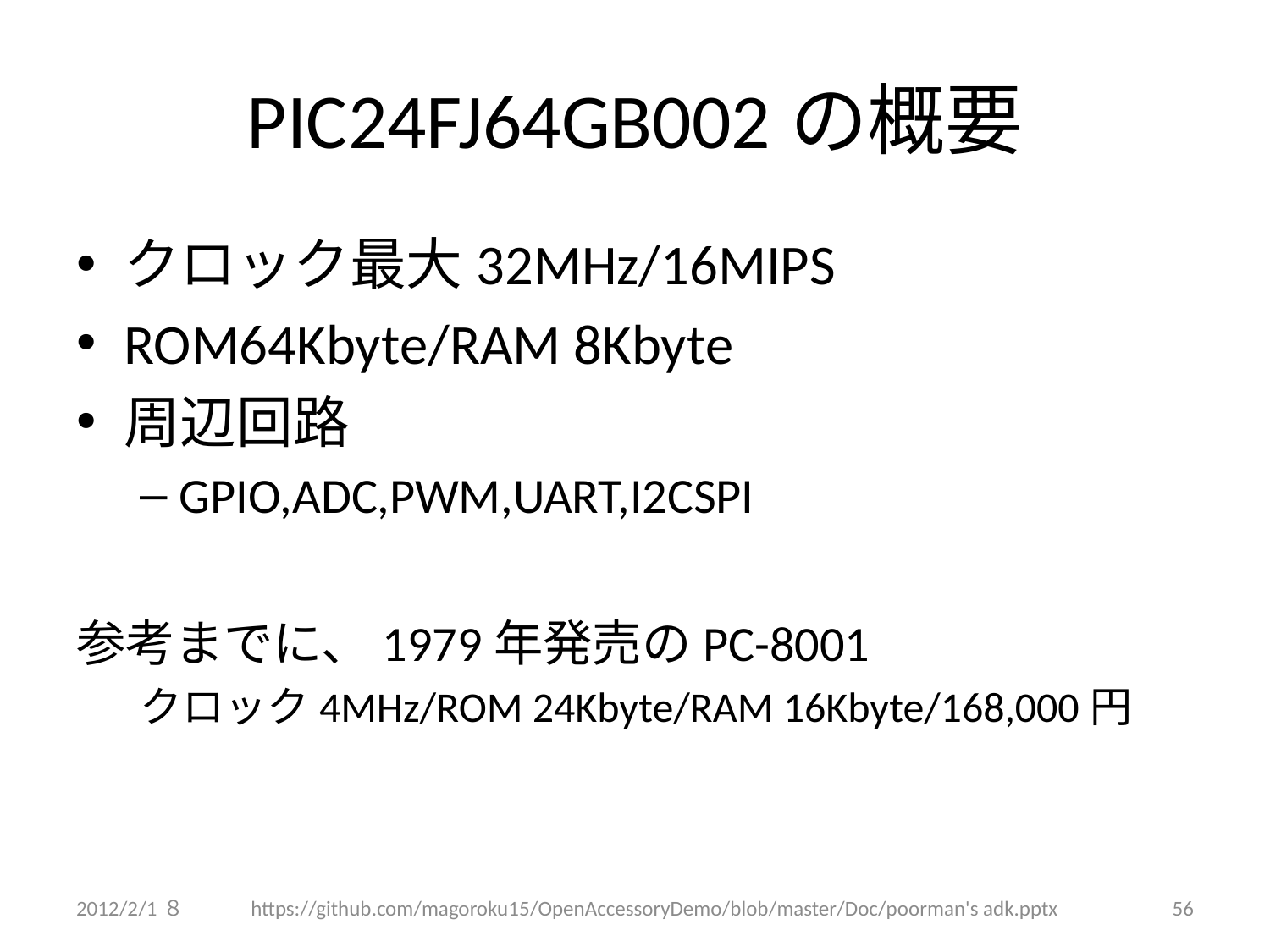

# PIC24FJ64GB002の概要
クロック最大32MHz/16MIPS
ROM64Kbyte/RAM 8Kbyte
周辺回路
GPIO,ADC,PWM,UART,I2CSPI

参考までに、1979年発売のPC-8001
クロック4MHz/ROM 24Kbyte/RAM 16Kbyte/168,000円

2012/2/1８
https://github.com/magoroku15/OpenAccessoryDemo/blob/master/Doc/poorman's adk.pptx
56